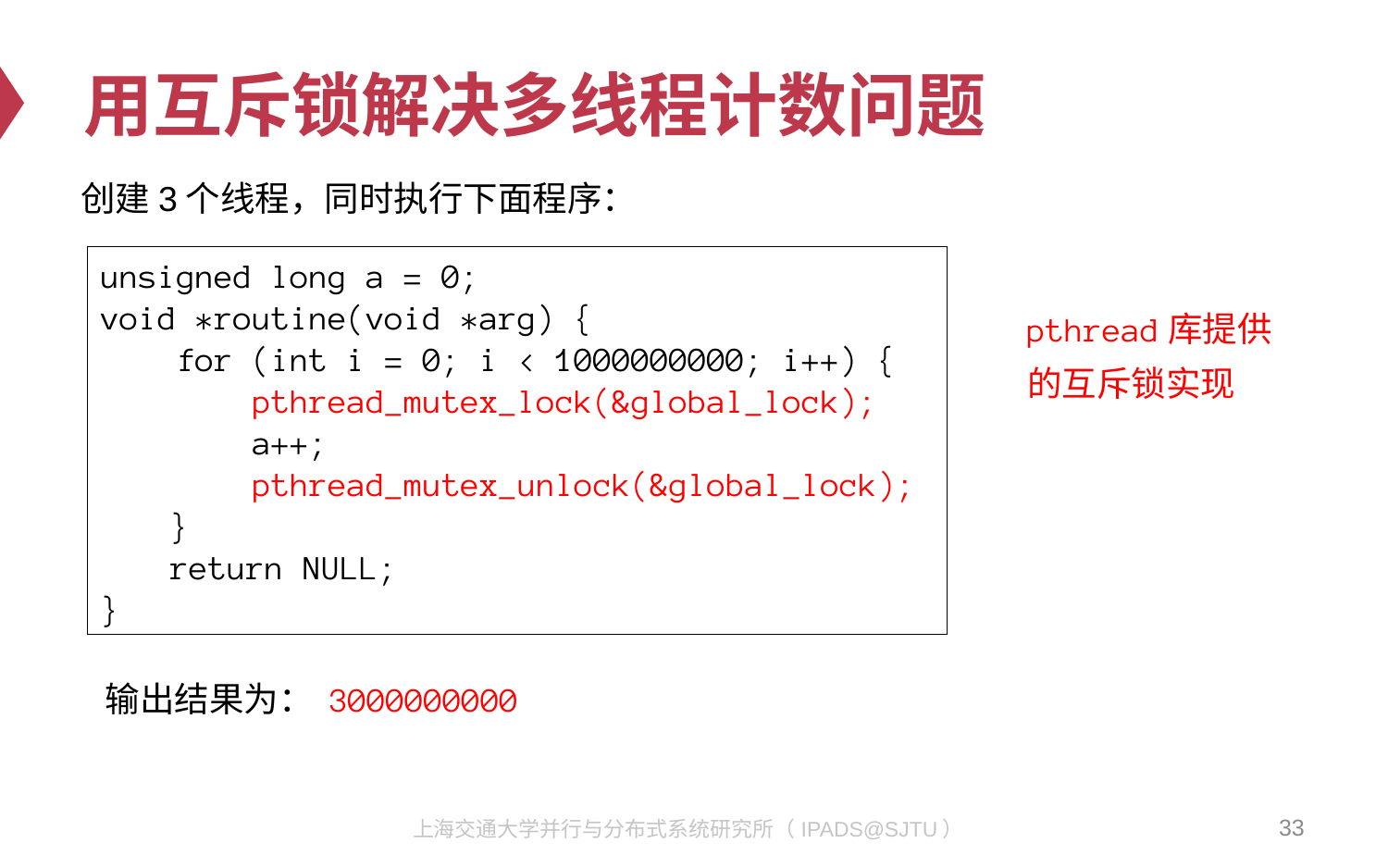

# 用互斥锁解决多线程计数问题
创建3个线程，同时执行下面程序：
unsigned long a = 0;
void *routine(void *arg) {
    for (int i = 0; i < 1000000000; i++) {
        pthread_mutex_lock(&global_lock);
        a++;
        pthread_mutex_unlock(&global_lock);
}
return NULL;
}
pthread库提供的互斥锁实现

输出结果为： 3000000000
33
上海交通大学并行与分布式系统研究所（IPADS@SJTU）